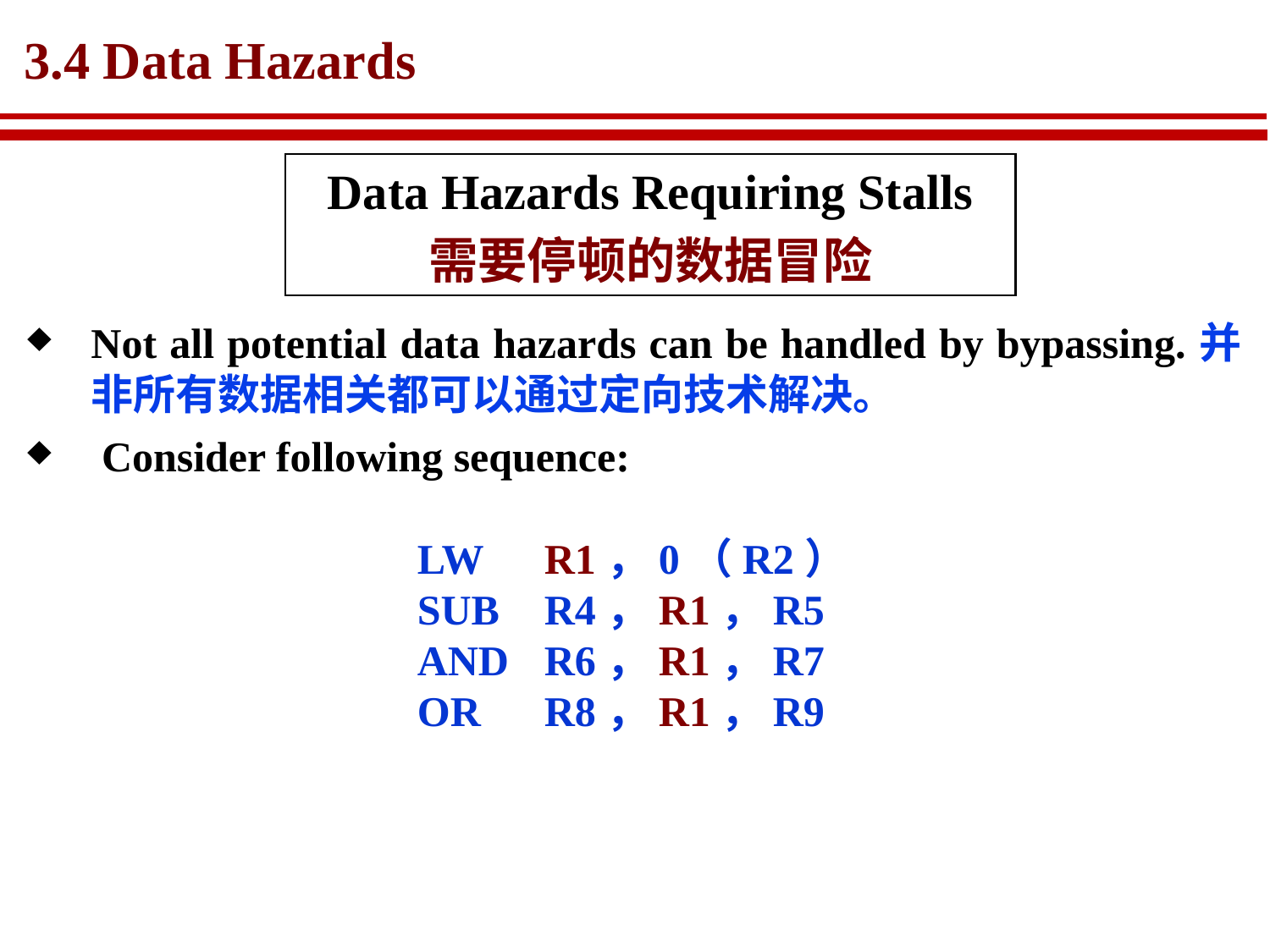

# 3.4 Data Hazards
Data Hazards Requiring Stalls
需要停顿的数据冒险
Not all potential data hazards can be handled by bypassing.并非所有数据相关都可以通过定向技术解决。
 Consider following sequence:

LW	R1，0（R2）
SUB	R4，R1，R5
AND	R6，R1，R7
OR	R8，R1，R9